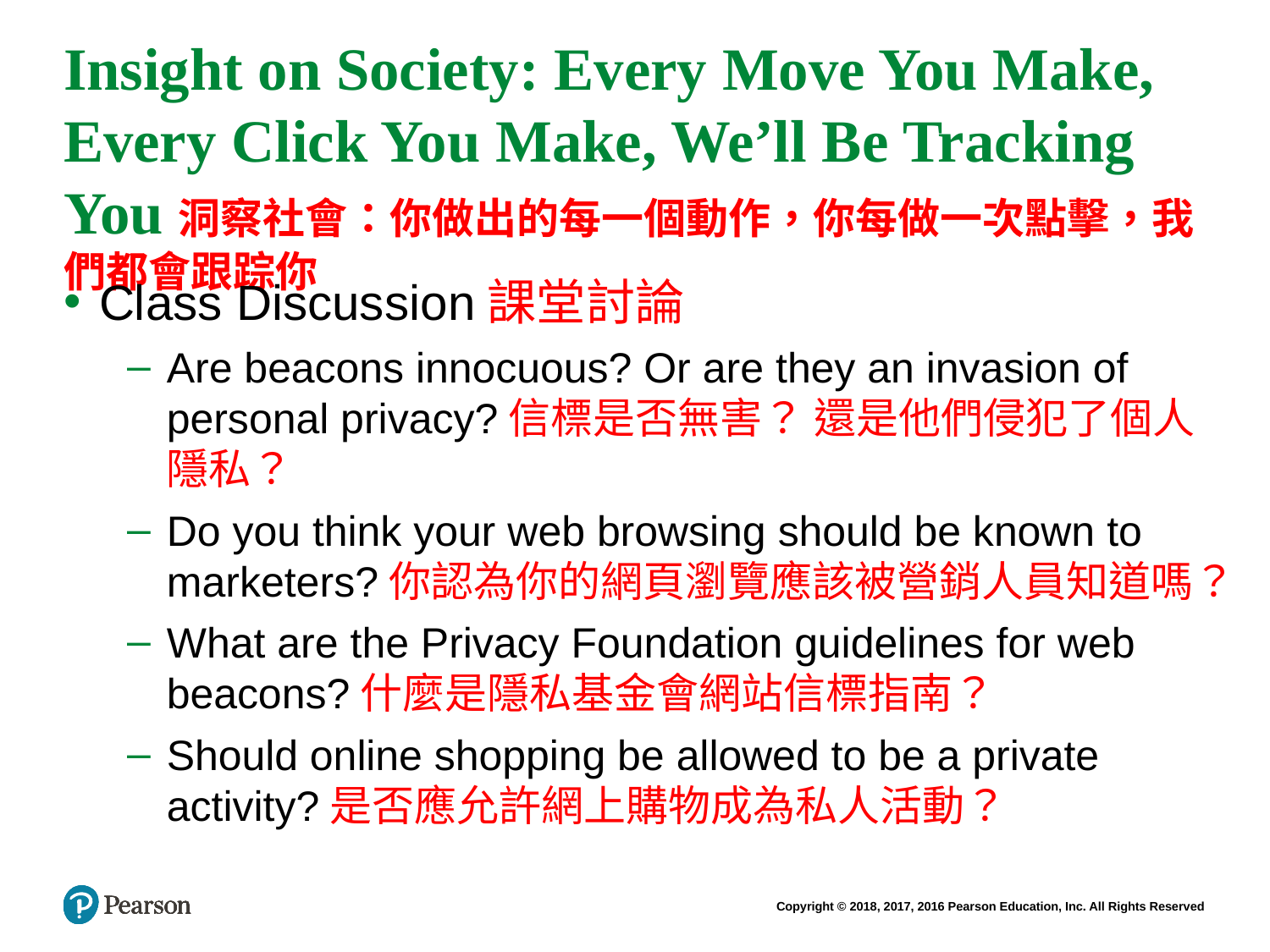

# Insight on Society: Every Move You Make, Every Click You Make, We’ll Be Tracking You洞察社會：你做出的每一個動作，你每做一次點擊，我們都會跟踪你
Class Discussion課堂討論
Are beacons innocuous? Or are they an invasion of personal privacy?信標是否無害？ 還是他們侵犯了個人隱私？
Do you think your web browsing should be known to marketers?你認為你的網頁瀏覽應該被營銷人員知道嗎？
What are the Privacy Foundation guidelines for web beacons?什麼是隱私基金會網站信標指南？
Should online shopping be allowed to be a private activity?是否應允許網上購物成為私人活動？